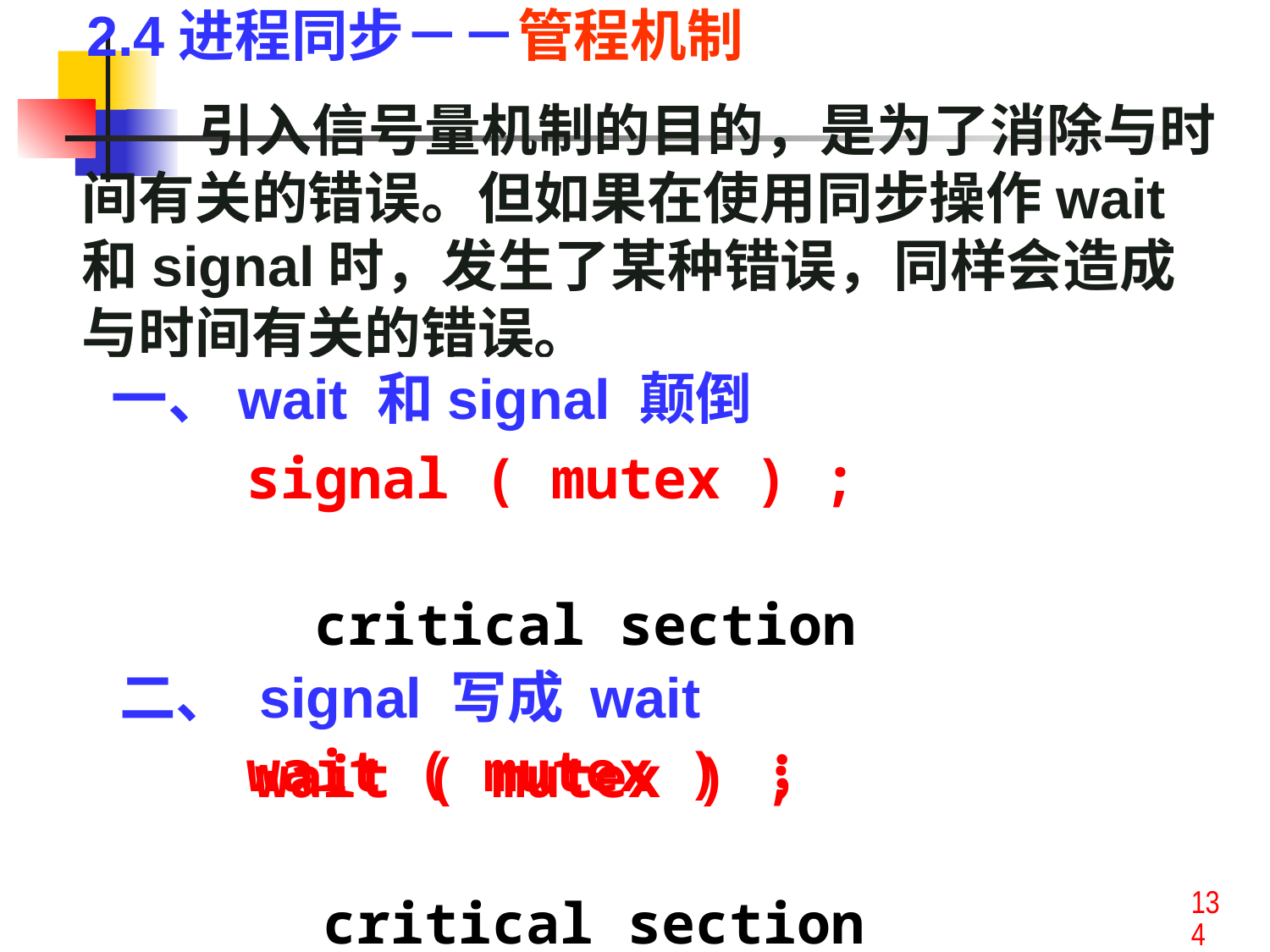

2.4进程同步－－管程机制
        引入信号量机制的目的，是为了消除与时间有关的错误。但如果在使用同步操作wait和signal时，发生了某种错误，同样会造成与时间有关的错误。

一、wait 和signal 颠倒
    signal ( mutex ) ;
      critical section
    wait ( mutex ) ；
二、 signal 写成 wait
    wait ( mutex ) ;
      critical section
    wait ( mutex )；
134